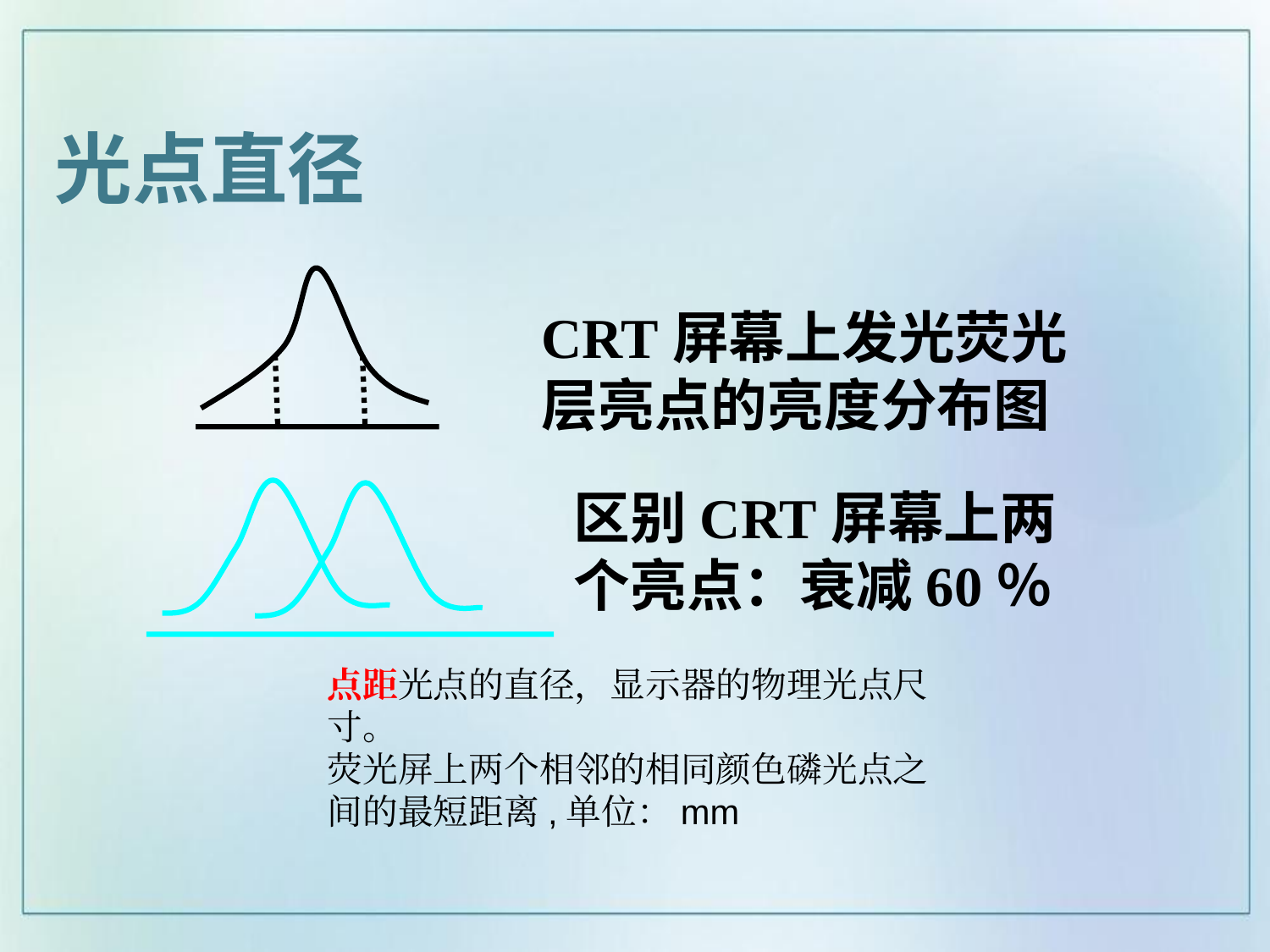

# 光点直径

CRT屏幕上发光荧光层亮点的亮度分布图

区别CRT屏幕上两个亮点：衰减60％
点距光点的直径，显示器的物理光点尺寸。
荧光屏上两个相邻的相同颜色磷光点之间的最短距离,单位：mm